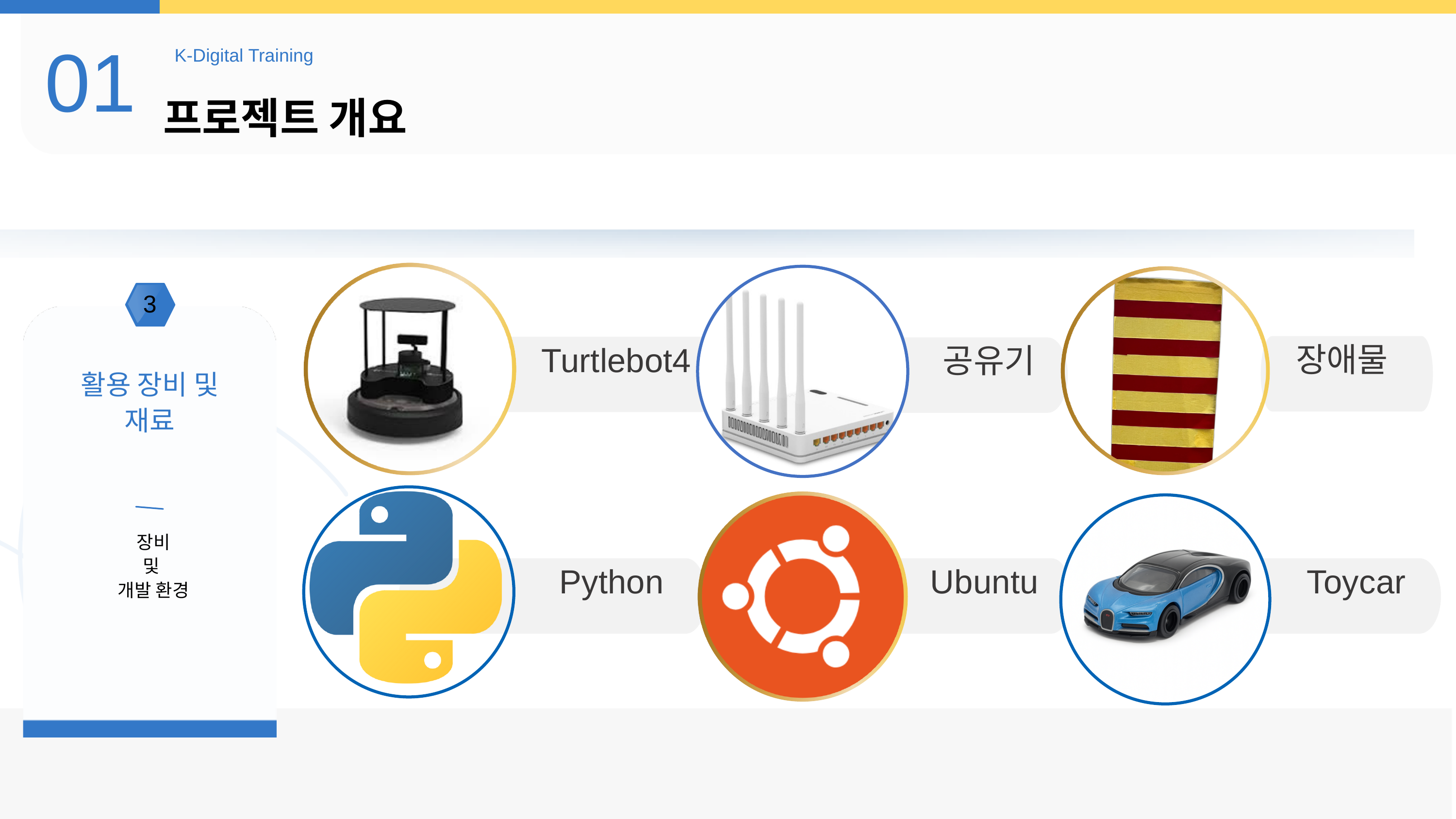

01

K-Digital Training
프로젝트 개요

장애물

Turtlebot4

공유기

 Python

Ubuntu

Toycar

3

공유기

활용 장비 및
재료

장비
및
개발 환경